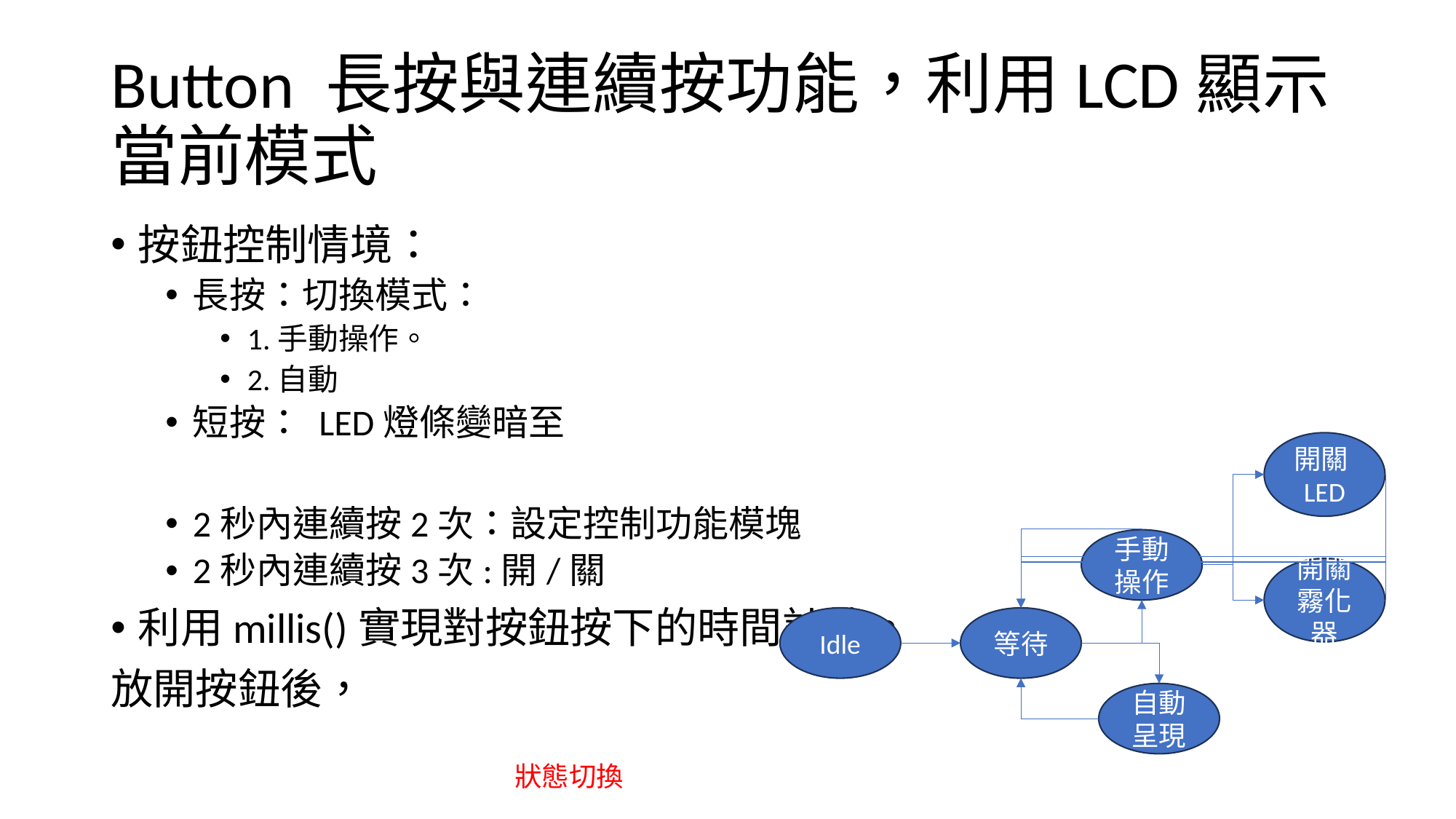

# Button 長按與連續按功能，利用LCD顯示當前模式
按鈕控制情境：
長按：切換模式：
1.手動操作。
2.自動
短按： LED燈條變暗至

2秒內連續按2次：設定控制功能模塊
2秒內連續按3次:開/關
利用millis()實現對按鈕按下的時間計算。
放開按鈕後，
開關LED
手動操作
開關霧化器
Idle
等待
自動呈現
狀態切換